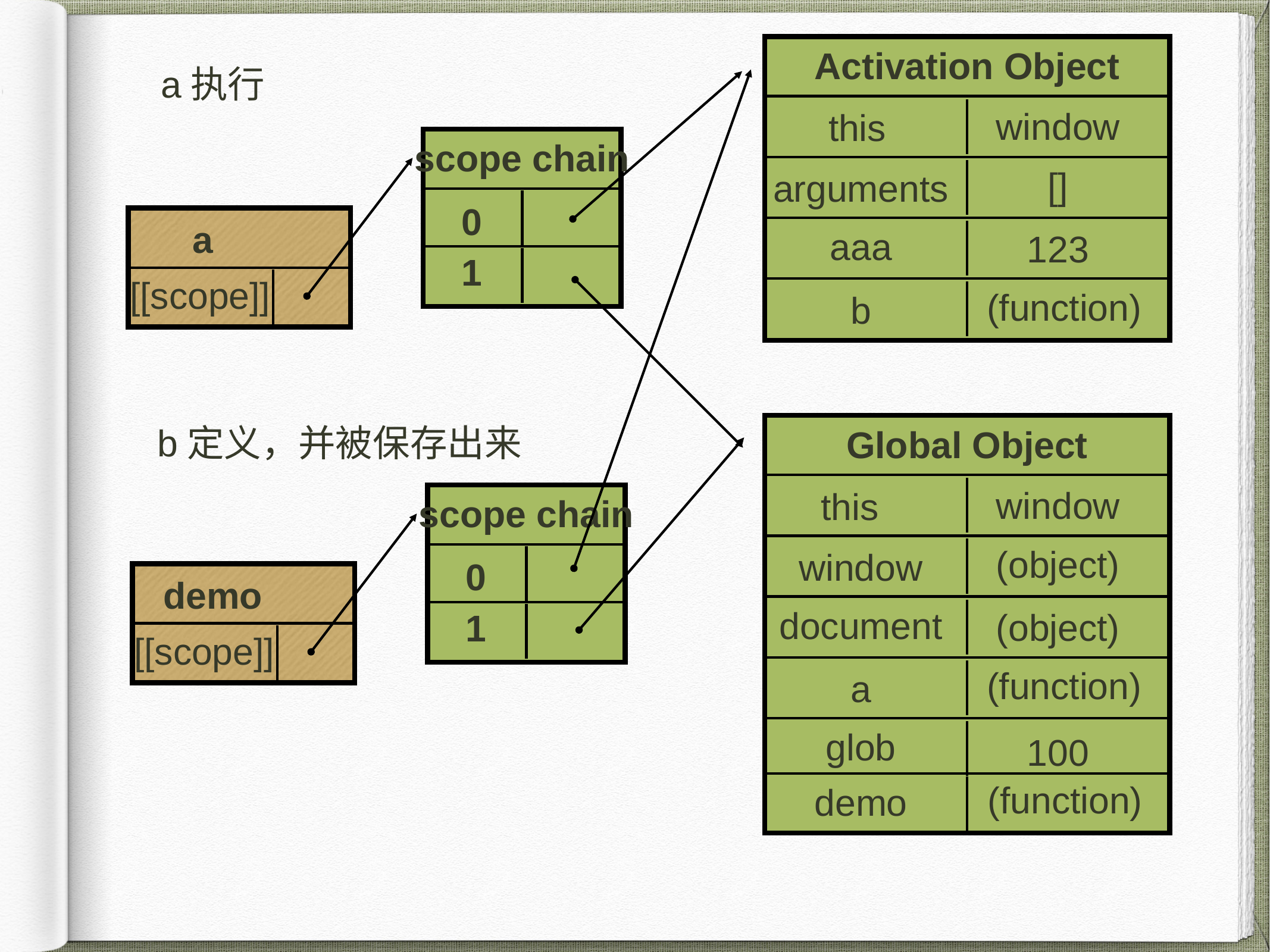

Activation Object
a执行

window
this

scope chain

[]

arguments

0

a

aaa
123

1

[[scope]]

(function)

b

b定义，并被保存出来

Global Object

window
this

scope chain

(object)
window

0

demo

document
(object)

1

[[scope]]

(function)

a

glob

100
(function)

demo